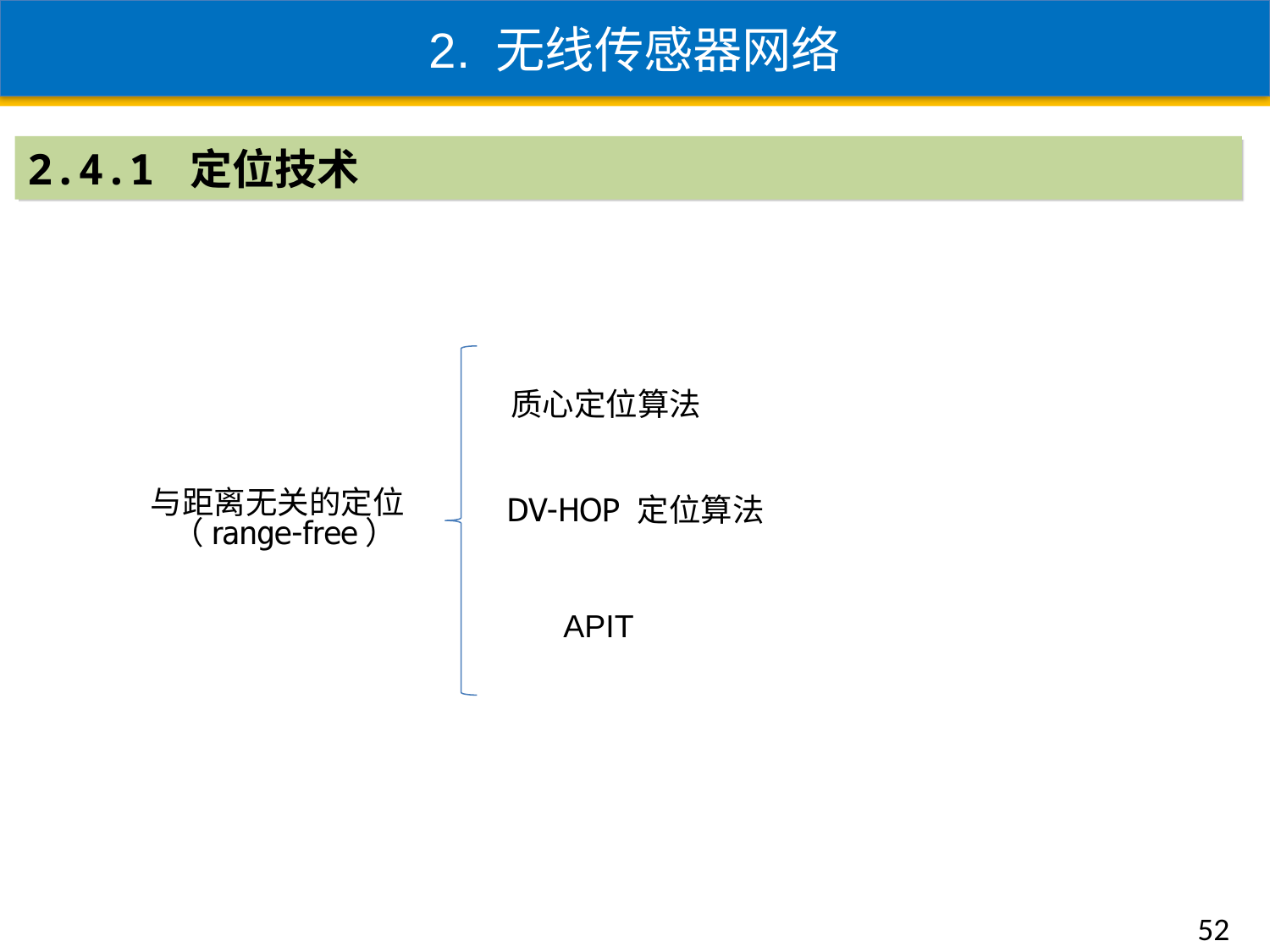

2. 无线传感器网络
2.4.1 定位技术

质心定位算法
与距离无关的定位
  （range-free）
DV-HOP 定位算法
APIT
52